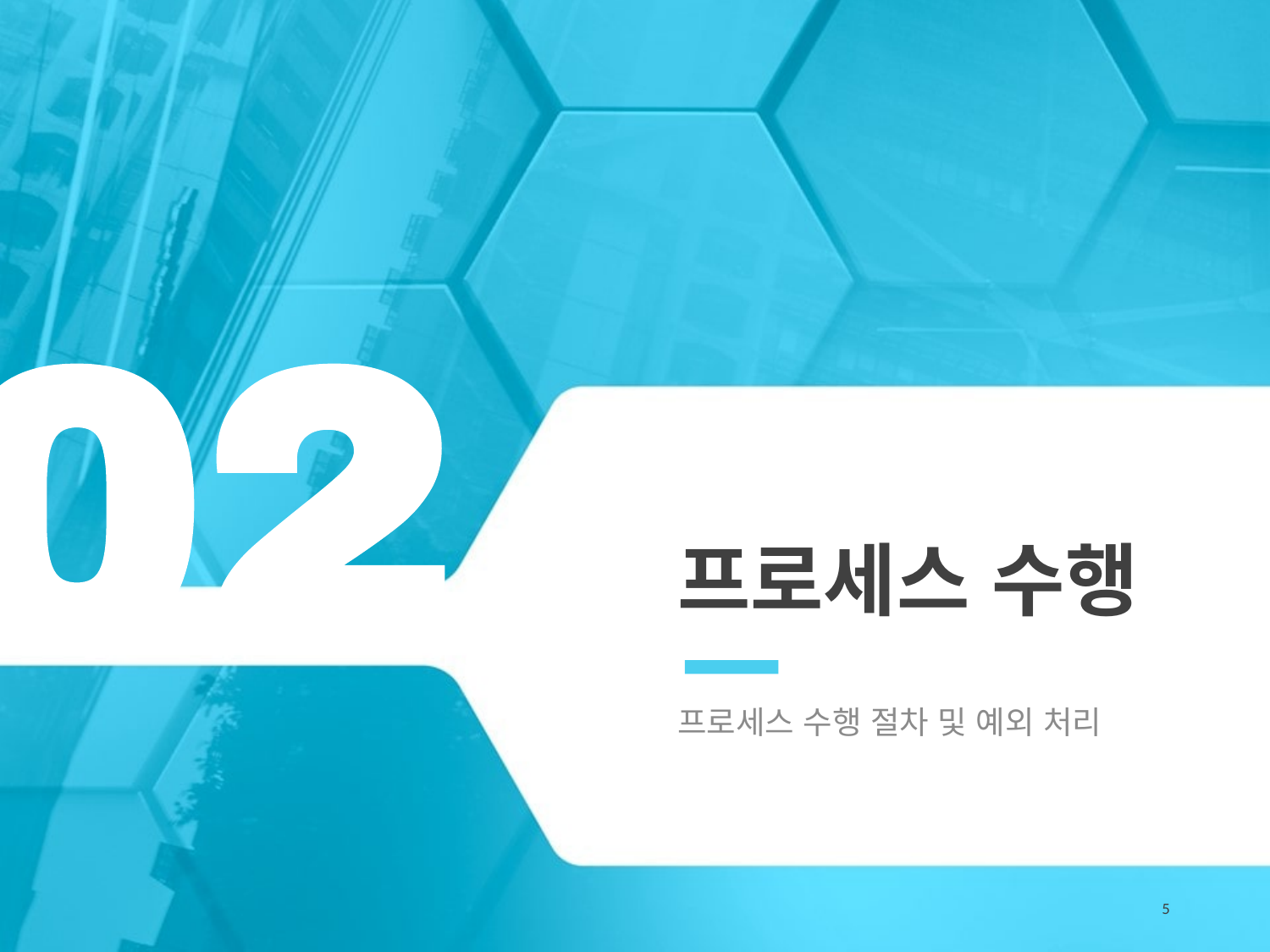

02
# 프로세스 수행
프로세스 수행 절차 및 예외 처리
5